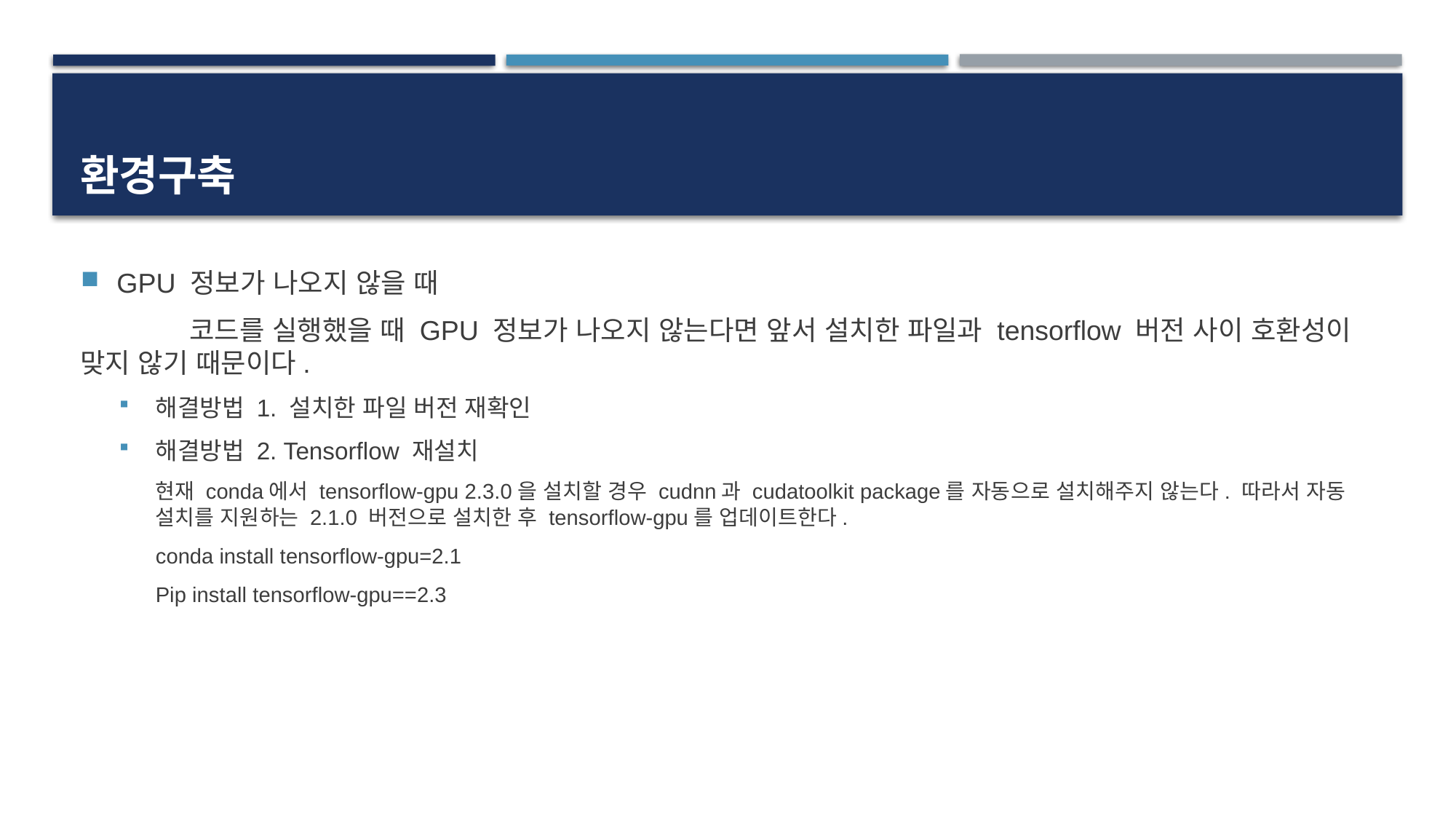

# 환경구축
GPU 정보가 나오지 않을 때
	코드를 실행했을 때 GPU 정보가 나오지 않는다면 앞서 설치한 파일과 tensorflow 버전 사이 호환성이 맞지 않기 때문이다.
해결방법 1. 설치한 파일 버전 재확인
해결방법 2. Tensorflow 재설치
현재 conda에서 tensorflow-gpu 2.3.0을 설치할 경우 cudnn과 cudatoolkit package를 자동으로 설치해주지 않는다. 따라서 자동 설치를 지원하는 2.1.0 버전으로 설치한 후 tensorflow-gpu를 업데이트한다.
conda install tensorflow-gpu=2.1
Pip install tensorflow-gpu==2.3